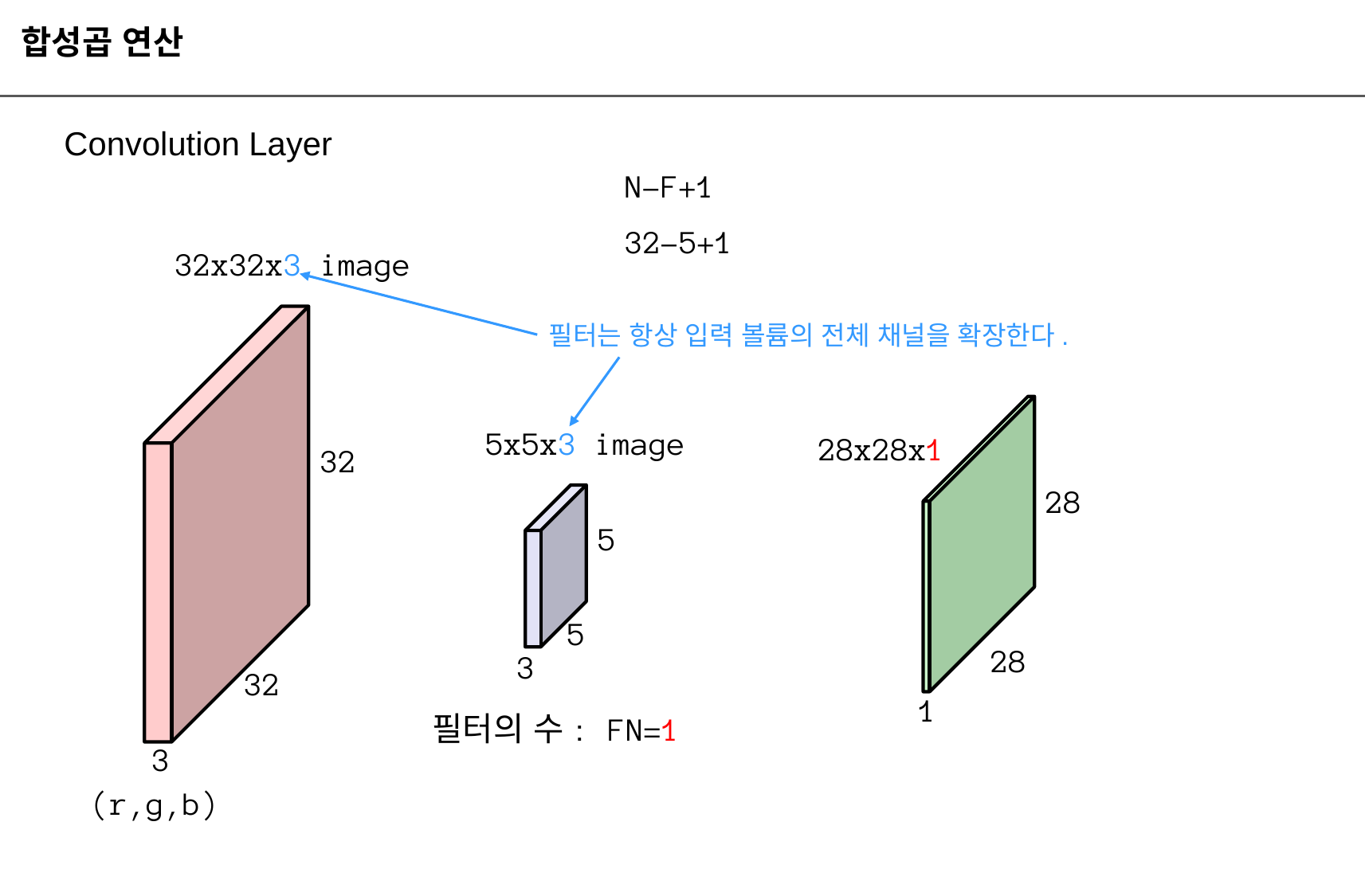

합성곱 연산
Convolution Layer
N-F+1
32-5+1
32x32x3 image

필터는 항상 입력 볼륨의 전체 채널을 확장한다.

5x5x3 image
28x28x1
32
28

5
5
28
3
32
1
필터의 수: FN=1
3
(r,g,b)